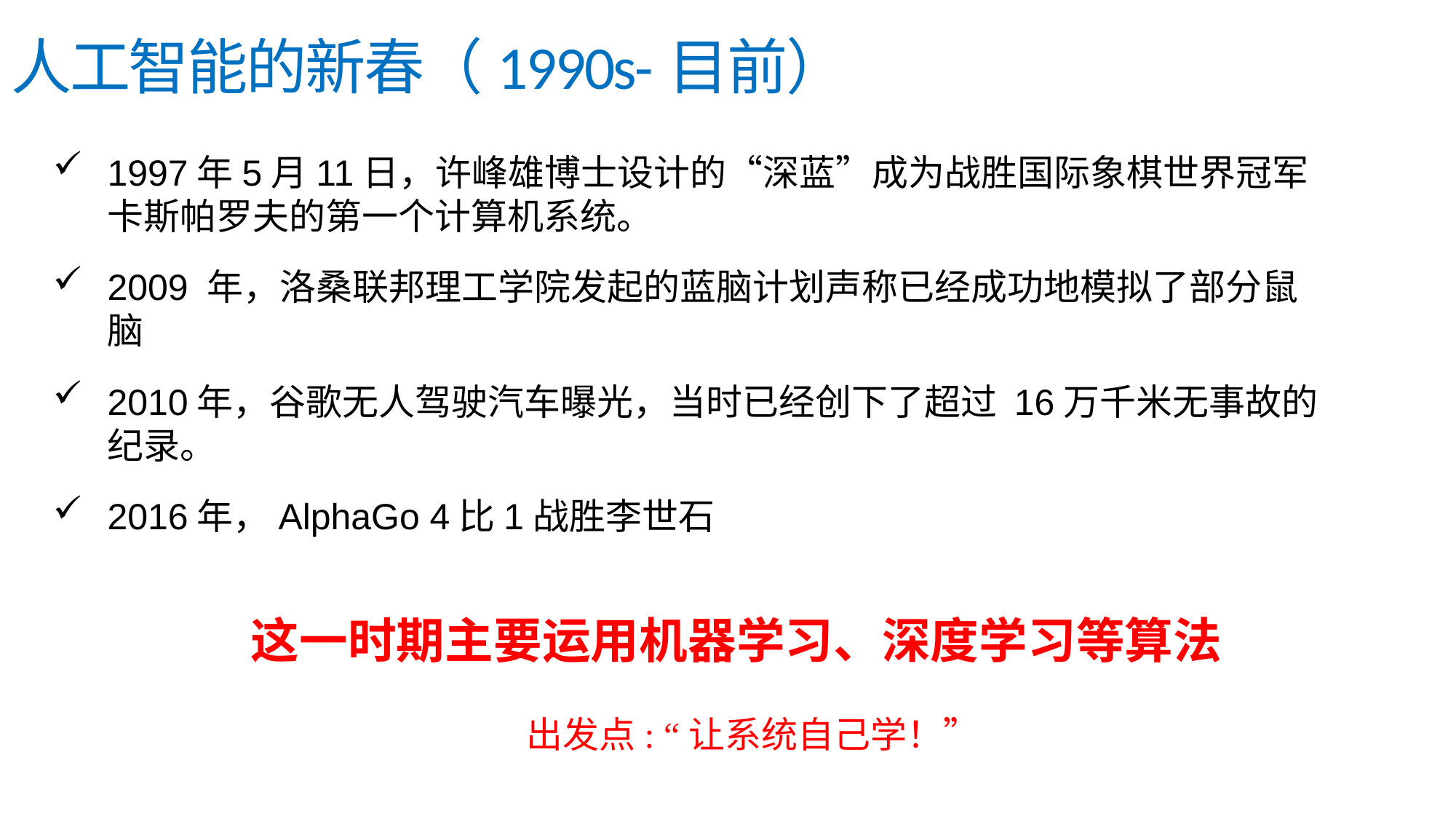

人工智能的新春（1990s-目前）
1997年5月11日，许峰雄博士设计的“深蓝”成为战胜国际象棋世界冠军卡斯帕罗夫的第一个计算机系统。
2009 年，洛桑联邦理工学院发起的蓝脑计划声称已经成功地模拟了部分鼠脑
2010年，谷歌无人驾驶汽车曝光，当时已经创下了超过 16万千米无事故的纪录。
2016年，AlphaGo 4比1战胜李世石

这一时期主要运用机器学习、深度学习等算法

   出发点: “让系统自己学！”